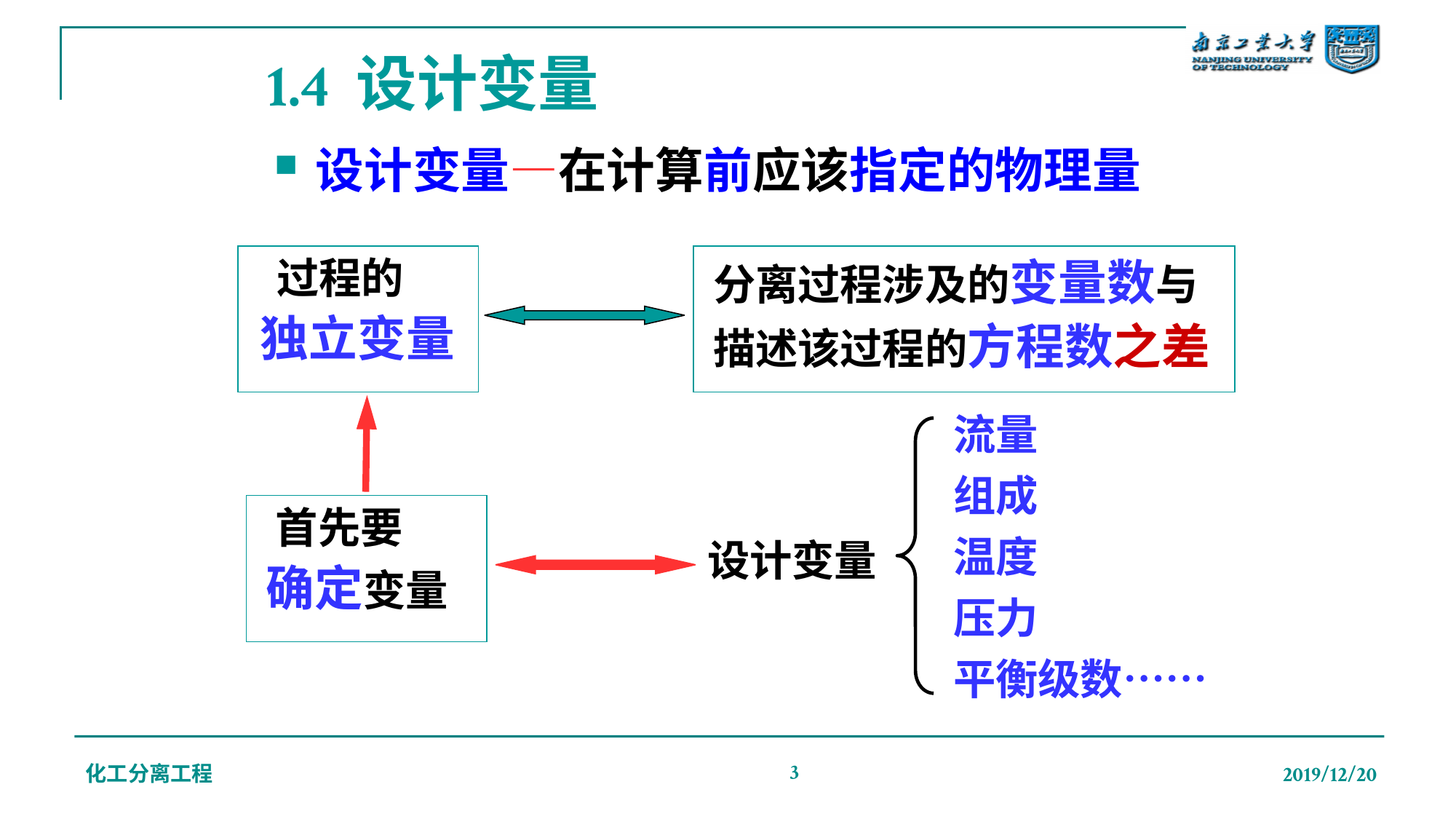

# 1.4 设计变量
设计变量—在计算前应该指定的物理量
   过程的
 独立变量
 分离过程涉及的变量数与
 描述该过程的方程数之差

流量
组成
温度
压力
平衡级数……

  首先要
 确定变量

设计变量

化工分离工程
3
2019/12/20